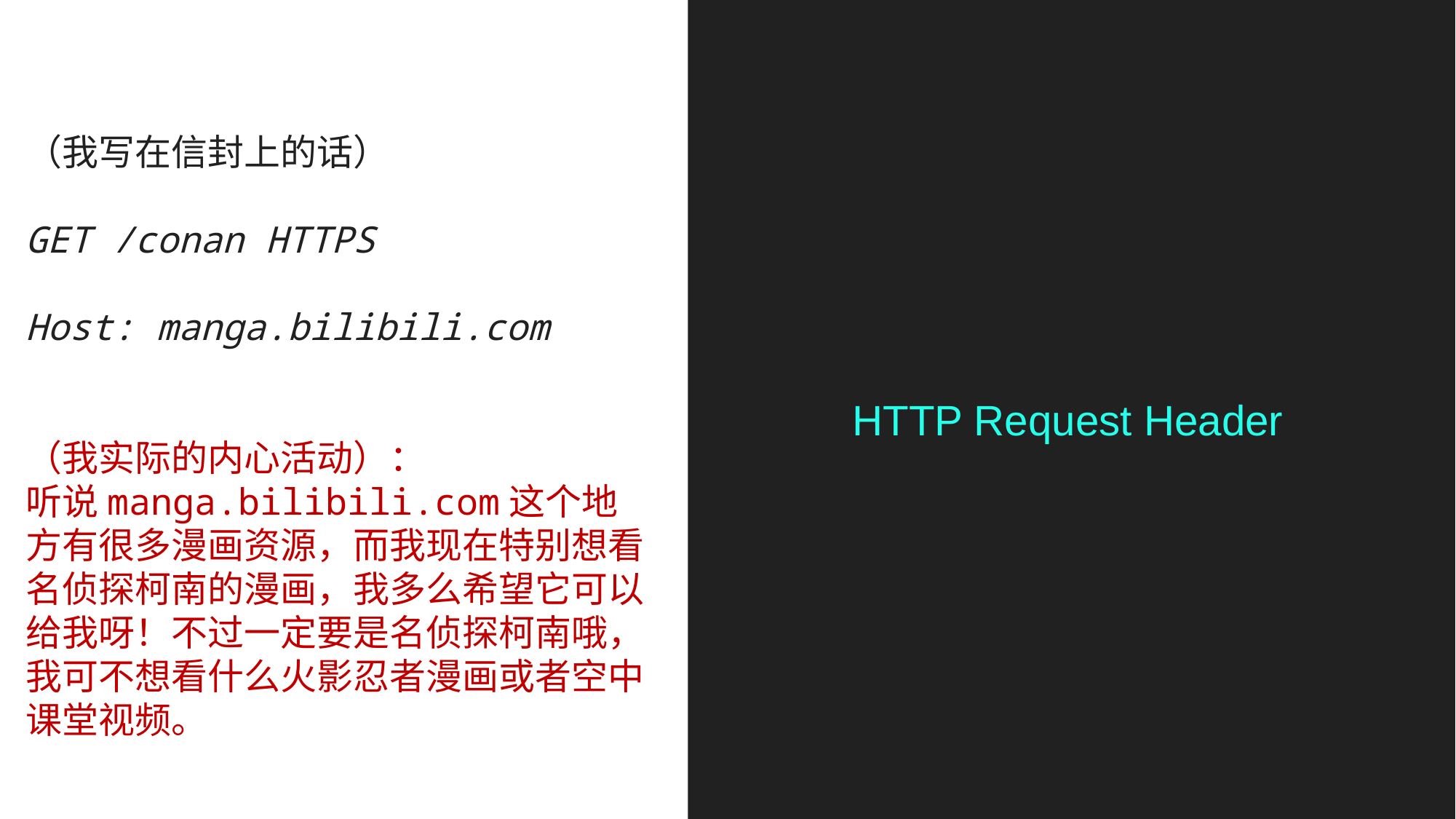

（我写在信封上的话）
GET /conan HTTPS
Host: manga.bilibili.com

（我实际的内心活动）：
听说manga.bilibili.com这个地方有很多漫画资源，而我现在特别想看名侦探柯南的漫画，我多么希望它可以给我呀！不过一定要是名侦探柯南哦，我可不想看什么火影忍者漫画或者空中课堂视频。

HTTP Request Header